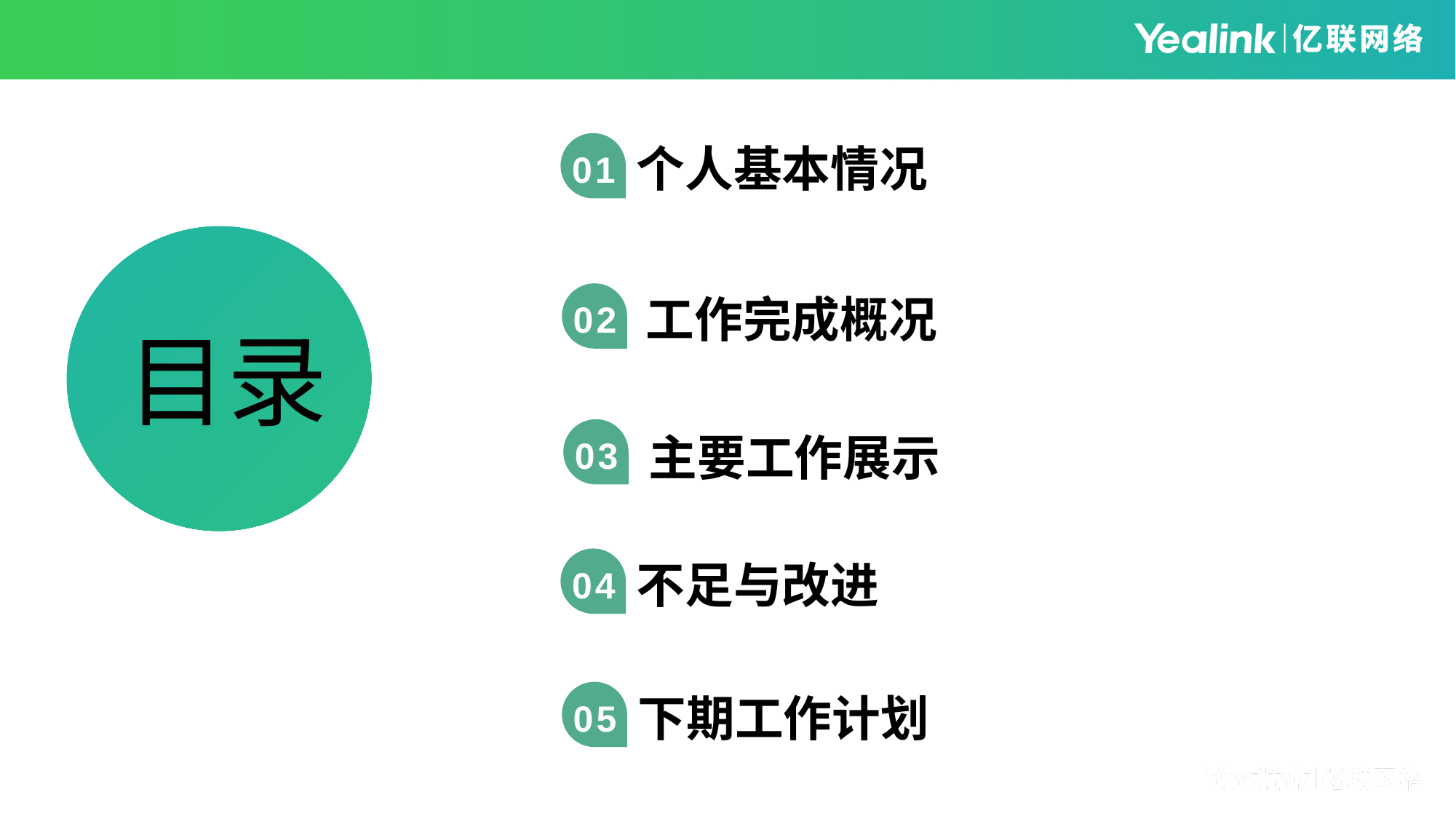

个人基本情况
01

工作完成概况
02
  目录

主要工作展示
03

不足与改进
04

下期工作计划
05